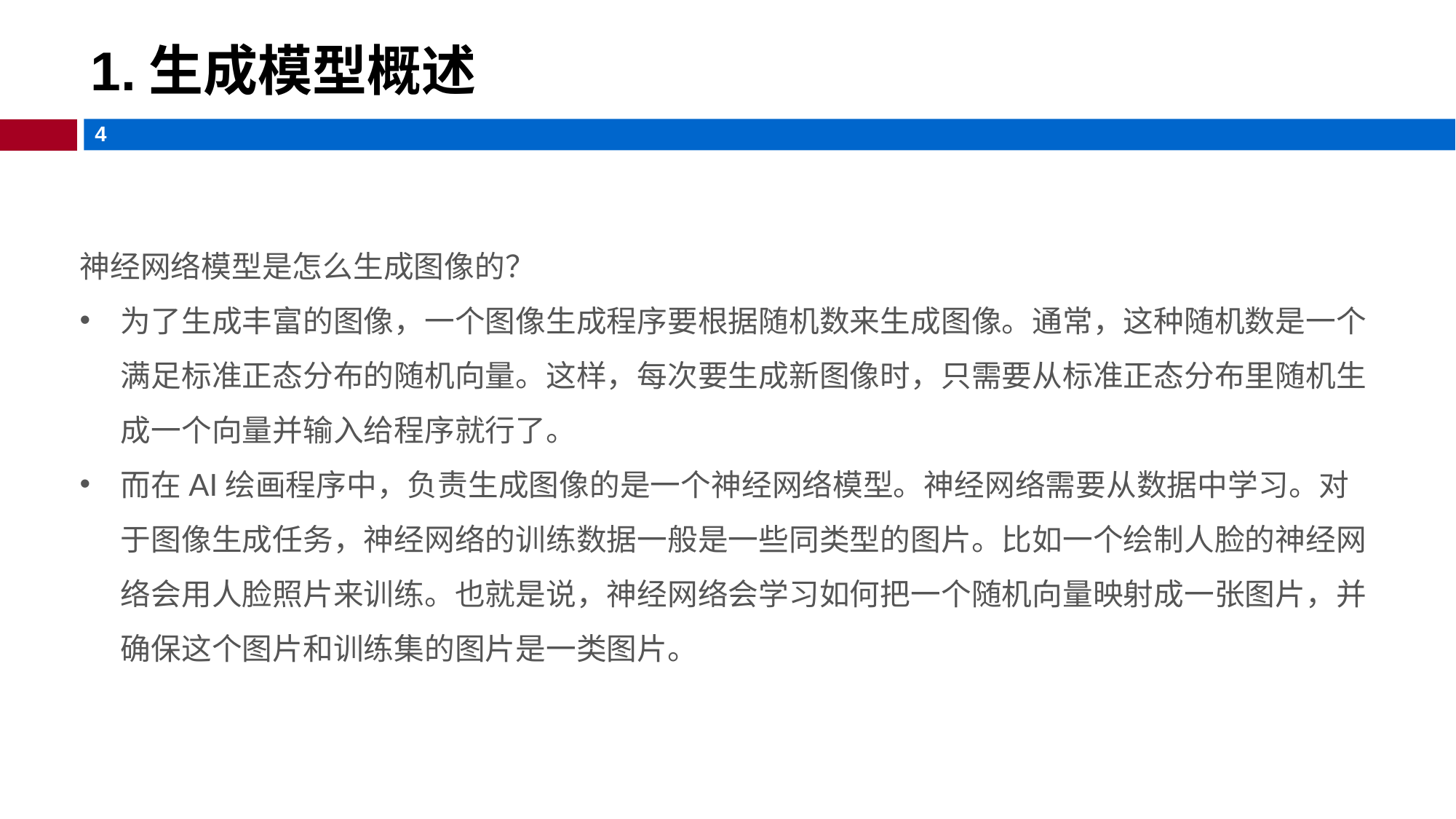

# 1.生成模型概述
神经网络模型是怎么生成图像的？
为了生成丰富的图像，一个图像生成程序要根据随机数来生成图像。通常，这种随机数是一个满足标准正态分布的随机向量。这样，每次要生成新图像时，只需要从标准正态分布里随机生成一个向量并输入给程序就行了。
而在AI绘画程序中，负责生成图像的是一个神经网络模型。神经网络需要从数据中学习。对于图像生成任务，神经网络的训练数据一般是一些同类型的图片。比如一个绘制人脸的神经网络会用人脸照片来训练。也就是说，神经网络会学习如何把一个随机向量映射成一张图片，并确保这个图片和训练集的图片是一类图片。